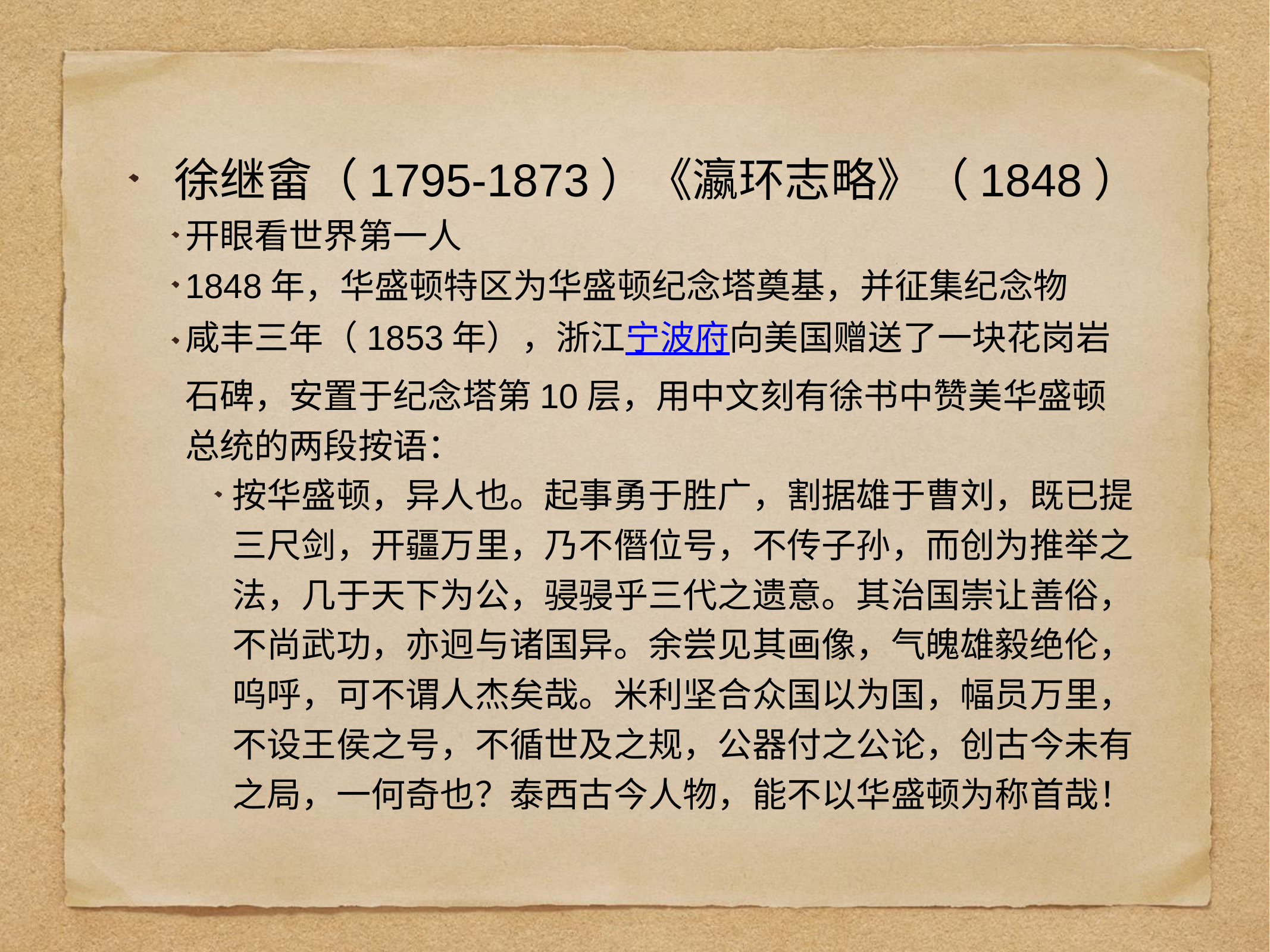

徐继畲（1795-1873）《瀛环志略》（1848）
开眼看世界第一人
1848年，华盛顿特区为华盛顿纪念塔奠基，并征集纪念物
咸丰三年（1853年），浙江宁波府向美国赠送了一块花岗岩石碑，安置于纪念塔第10层，用中文刻有徐书中赞美华盛顿总统的两段按语：
按华盛顿，异人也。起事勇于胜广，割据雄于曹刘，既已提三尺剑，开疆万里，乃不僭位号，不传子孙，而创为推举之法，几于天下为公，骎骎乎三代之遗意。其治国崇让善俗，不尚武功，亦迥与诸国异。余尝见其画像，气魄雄毅绝伦，呜呼，可不谓人杰矣哉。米利坚合众国以为国，幅员万里，不设王侯之号，不循世及之规，公器付之公论，创古今未有之局，一何奇也？泰西古今人物，能不以华盛顿为称首哉！